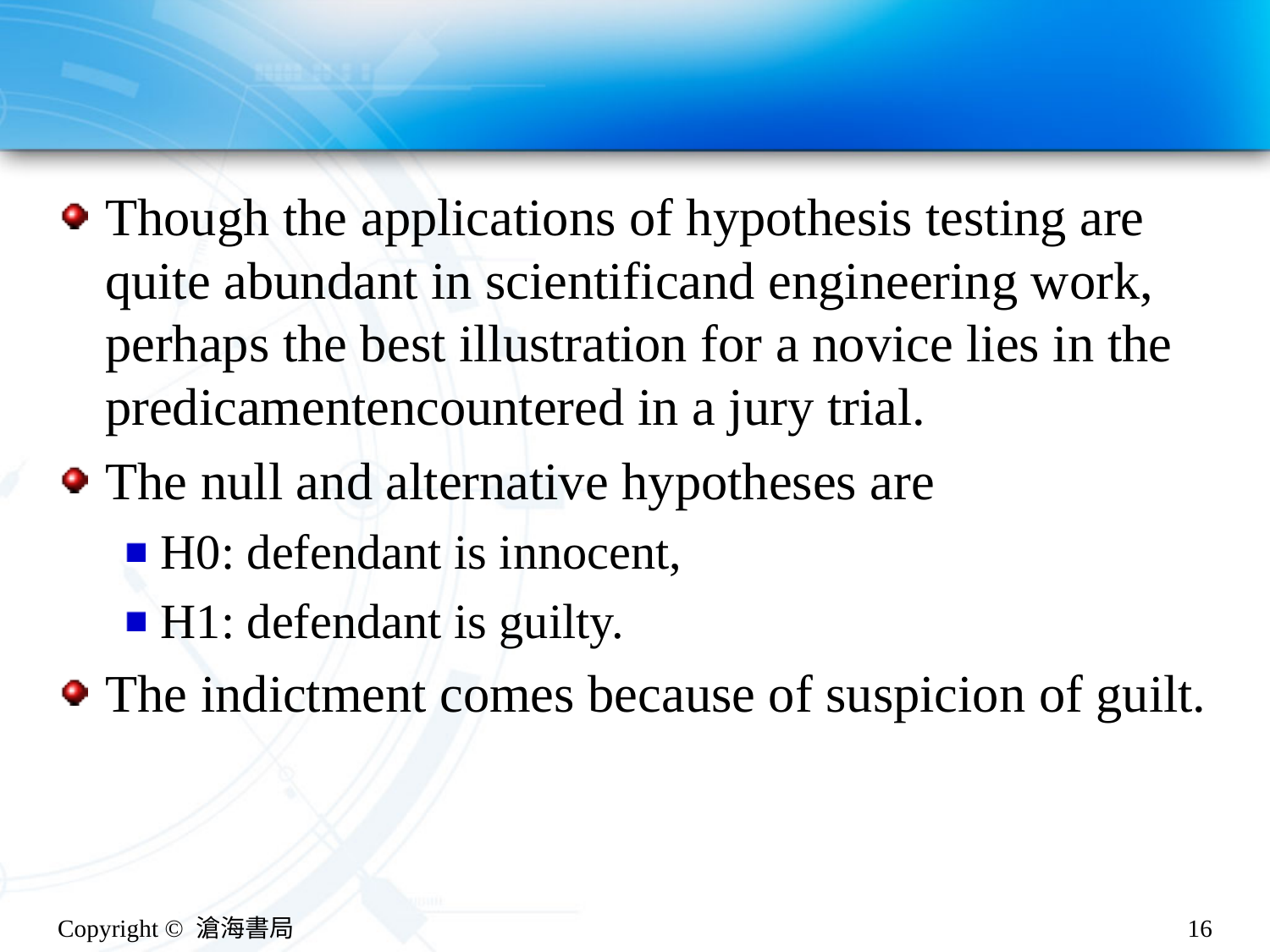

#
Though the applications of hypothesis testing are quite abundant in scientificand engineering work, perhaps the best illustration for a novice lies in the predicamentencountered in a jury trial.
The null and alternative hypotheses are
H0: defendant is innocent,
H1: defendant is guilty.
The indictment comes because of suspicion of guilt.
Copyright © 滄海書局
16